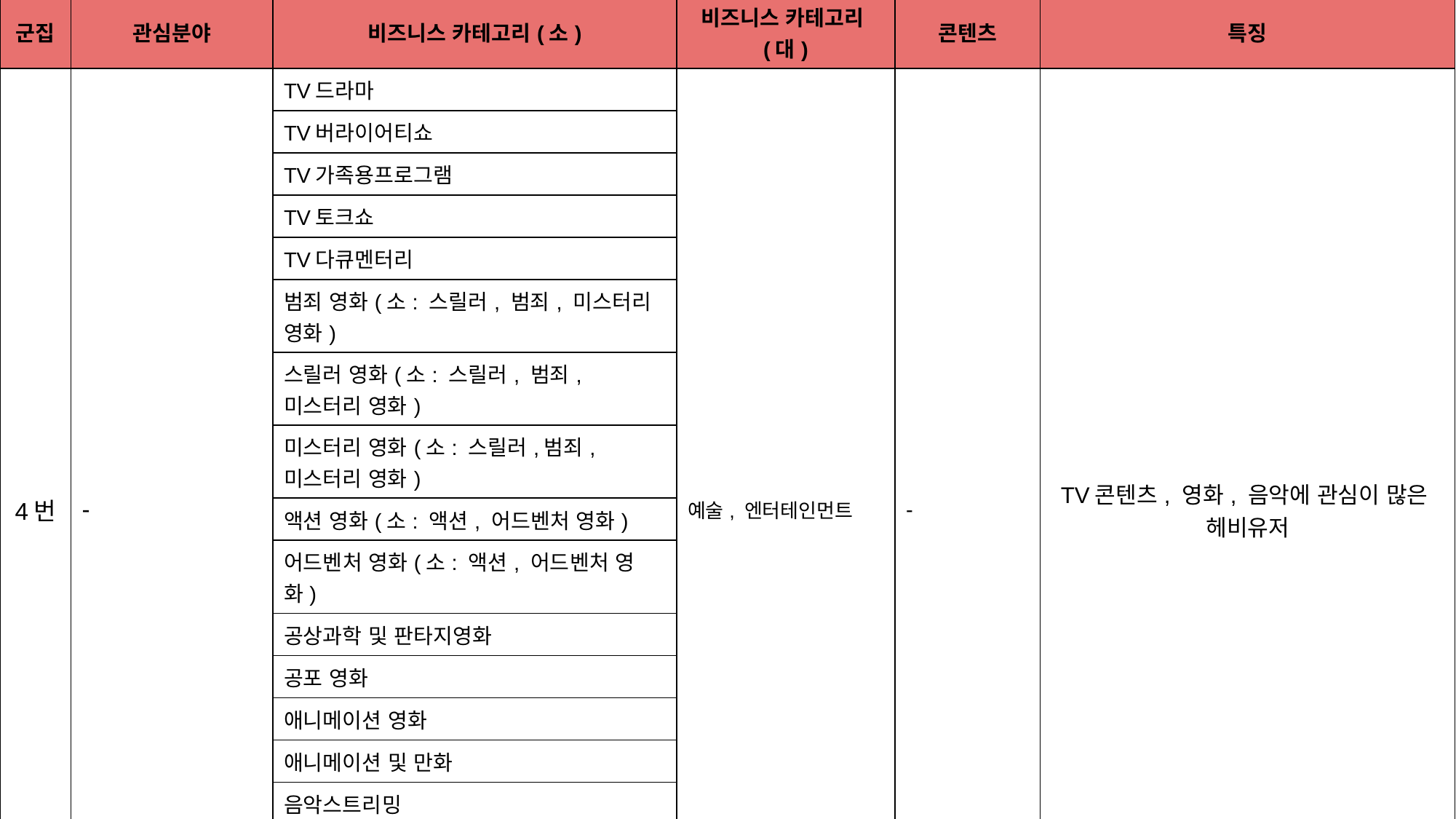

| 군집 | 관심분야 | 비즈니스 카테고리(소) | 비즈니스 카테고리(대) | 콘텐츠 | 특징 |
| --- | --- | --- | --- | --- | --- |
| 4번 | - | TV드라마 | 예술, 엔터테인먼트 | - | TV콘텐츠, 영화, 음악에 관심이 많은 헤비유저 |
|  |  | TV버라이어티쇼 |  |  |  |
|  |  | TV가족용프로그램 |  |  |  |
|  |  | TV토크쇼 |  |  |  |
|  |  | TV다큐멘터리 |  |  |  |
|  |  | 범죄 영화(소: 스릴러, 범죄, 미스터리 영화) |  |  |  |
|  |  | 스릴러 영화(소: 스릴러, 범죄, 미스터리 영화) |  |  |  |
|  |  | 미스터리 영화(소: 스릴러,범죄,미스터리 영화) |  |  |  |
|  |  | 액션 영화(소: 액션, 어드벤처 영화) |  |  |  |
|  |  | 어드벤처 영화(소: 액션, 어드벤처 영화) |  |  |  |
|  |  | 공상과학 및 판타지영화 |  |  |  |
|  |  | 공포 영화 |  |  |  |
|  |  | 애니메이션 영화 |  |  |  |
|  |  | 애니메이션 및 만화 |  |  |  |
|  |  | 음악스트리밍 |  |  |  |
|  |  | OST |  |  |  |
|  |  | 클래식 음악 |  |  |  |
|  |  | 팝음악 |  |  |  |